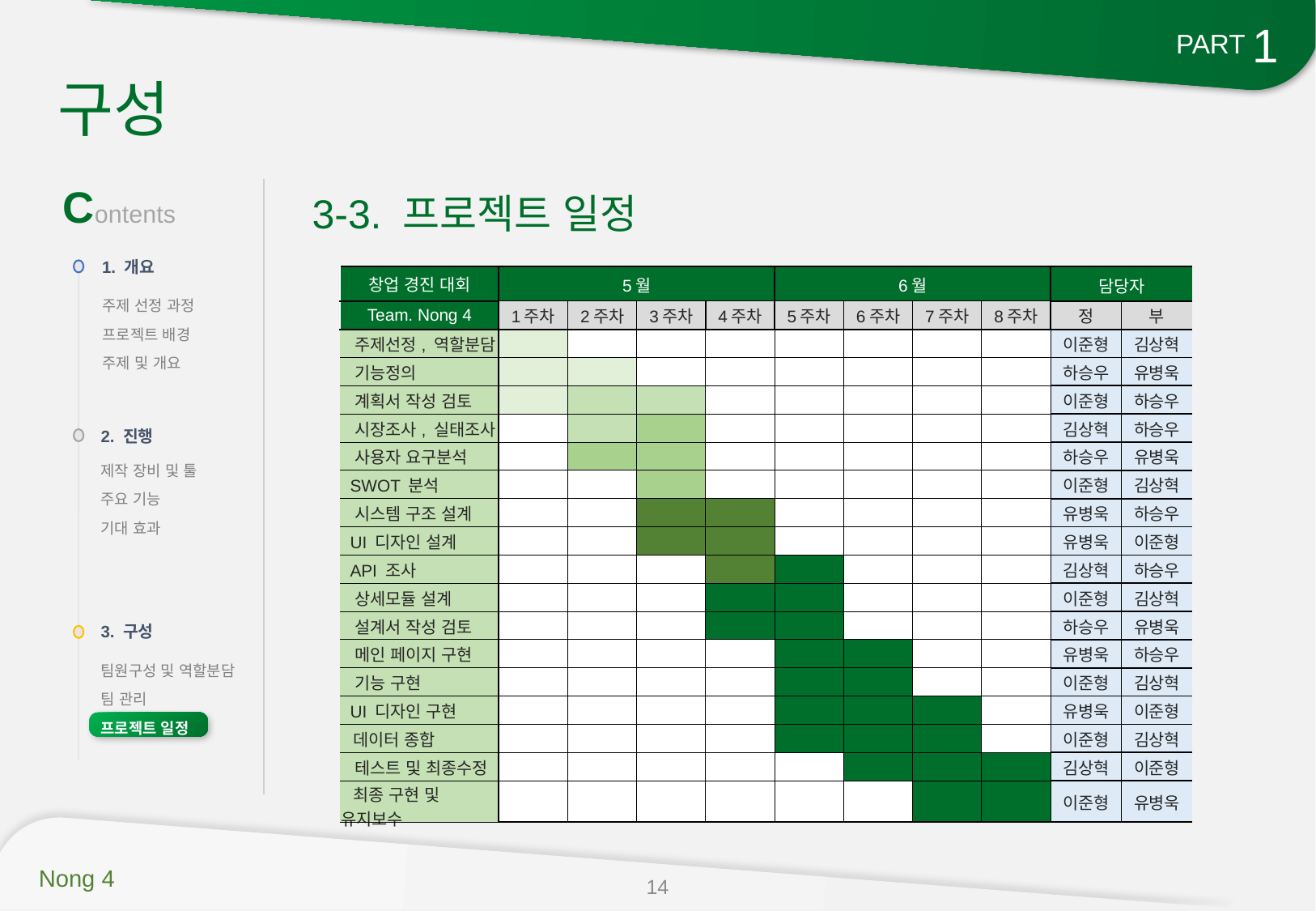

1
PART
구성
Contents
3-3. 프로젝트 일정
1. 개요

| 창업 경진 대회 | 5월 | 10월 |  |  | 6월 |  |  |  | 담당자 |  |
| --- | --- | --- | --- | --- | --- | --- | --- | --- | --- | --- |
| Team. Nong 4 | 1주차 | 2주차 | 3주차 | 4주차 | 5주차 | 6주차 | 7주차 | 8주차 | 정 | 부 |
| 주제선정, 역할분담 |  |  |  |  |  |  |  |  | 이준형 | 김상혁 |
| 기능정의 |  |  |  |  |  |  |  |  | 하승우 | 유병욱 |
| 계획서 작성 검토 |  |  |  |  |  |  |  |  | 이준형 | 하승우 |
| 시장조사, 실태조사 |  |  |  |  |  |  |  |  | 김상혁 | 하승우 |
| 사용자 요구분석 |  |  |  |  |  |  |  |  | 하승우 | 유병욱 |
| SWOT 분석 |  |  |  |  |  |  |  |  | 이준형 | 김상혁 |
| 시스템 구조 설계 |  |  |  |  |  |  |  |  | 유병욱 | 하승우 |
| UI 디자인 설계 |  |  |  |  |  |  |  |  | 유병욱 | 이준형 |
| API 조사 |  |  |  |  |  |  |  |  | 김상혁 | 하승우 |
| 상세모듈 설계 |  |  |  |  |  |  |  |  | 이준형 | 김상혁 |
| 설계서 작성 검토 |  |  |  |  |  |  |  |  | 하승우 | 유병욱 |
| 메인 페이지 구현 |  |  |  |  |  |  |  |  | 유병욱 | 하승우 |
| 기능 구현 |  |  |  |  |  |  |  |  | 이준형 | 김상혁 |
| UI 디자인 구현 |  |  |  |  |  |  |  |  | 유병욱 | 이준형 |
| 데이터 종합 |  |  |  |  |  |  |  |  | 이준형 | 김상혁 |
| 테스트 및 최종수정 |  |  |  |  |  |  |  |  | 김상혁 | 이준형 |
| 최종 구현 및 유지보수 |  |  |  |  |  |  |  |  | 이준형 | 유병욱 |
주제 선정 과정
프로젝트 배경
주제 및 개요
2. 진행

제작 장비 및 툴
주요 기능
기대 효과
3. 구성

팀원구성 및 역할분담
팀 관리
프로젝트 일정

14